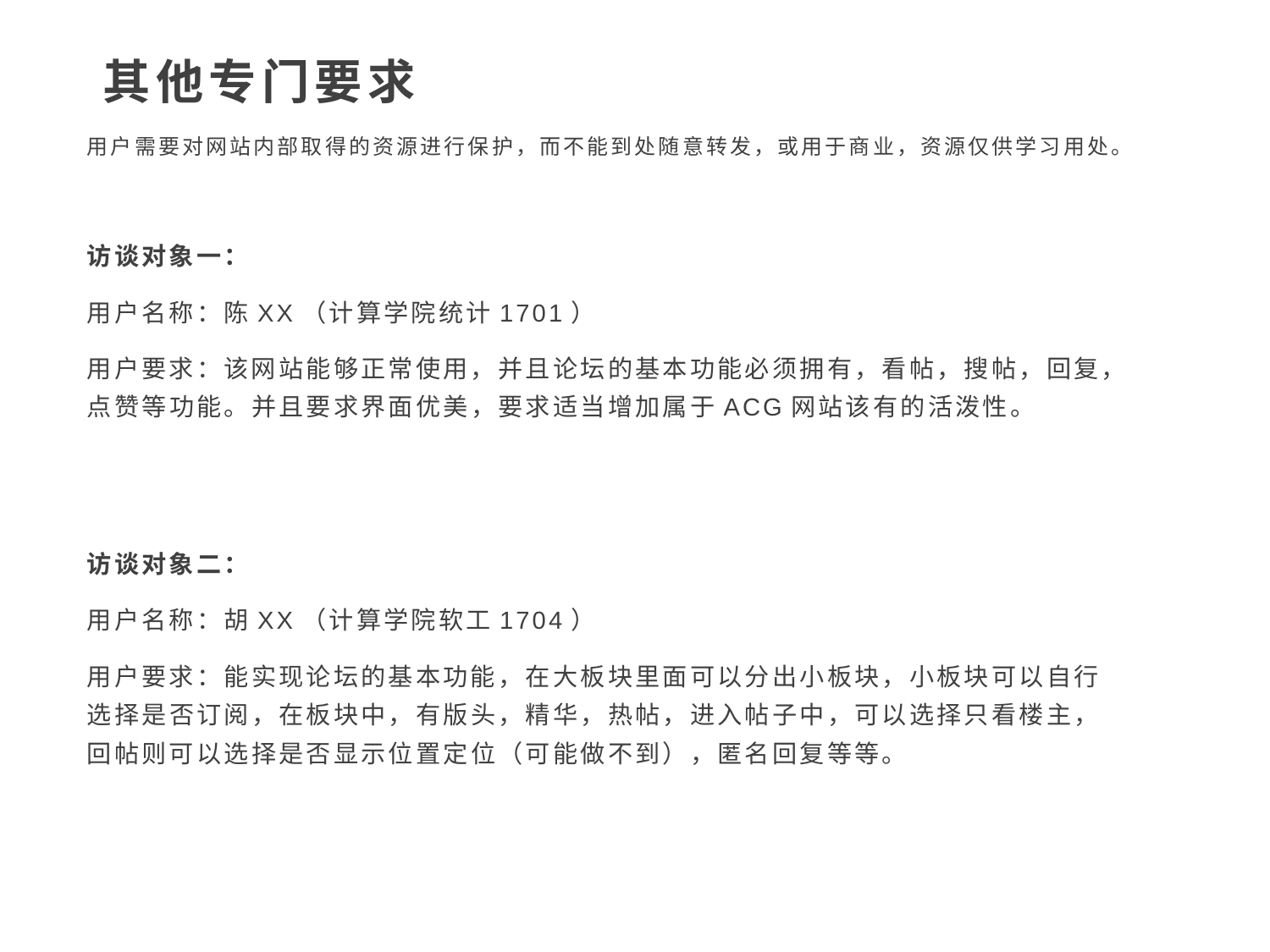

其他专门要求
用户需要对网站内部取得的资源进行保护，而不能到处随意转发，或用于商业，资源仅供学习用处。

访谈对象一：
用户名称：陈XX（计算学院统计1701）
用户要求：该网站能够正常使用，并且论坛的基本功能必须拥有，看帖，搜帖，回复，点赞等功能。并且要求界面优美，要求适当增加属于ACG网站该有的活泼性。

访谈对象二：
用户名称：胡XX（计算学院软工1704）
用户要求：能实现论坛的基本功能，在大板块里面可以分出小板块，小板块可以自行选择是否订阅，在板块中，有版头，精华，热帖，进入帖子中，可以选择只看楼主，回帖则可以选择是否显示位置定位（可能做不到），匿名回复等等。